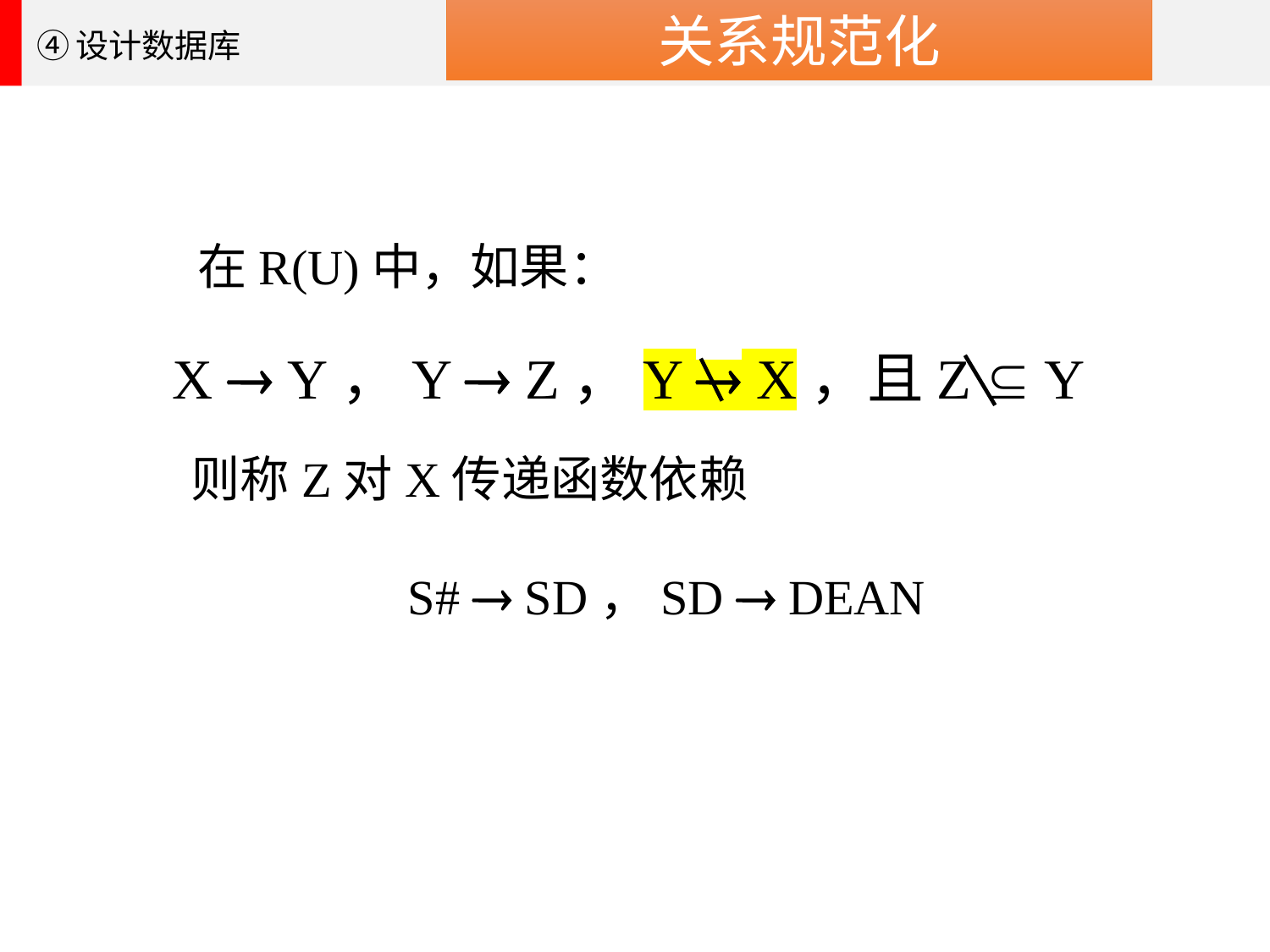

关系规范化
④设计数据库
在R(U)中，如果：
X → Y，Y → Z，Y → X，且Z ⊆ Y

则称Z对X传递函数依赖
S# → SD，SD → DEAN